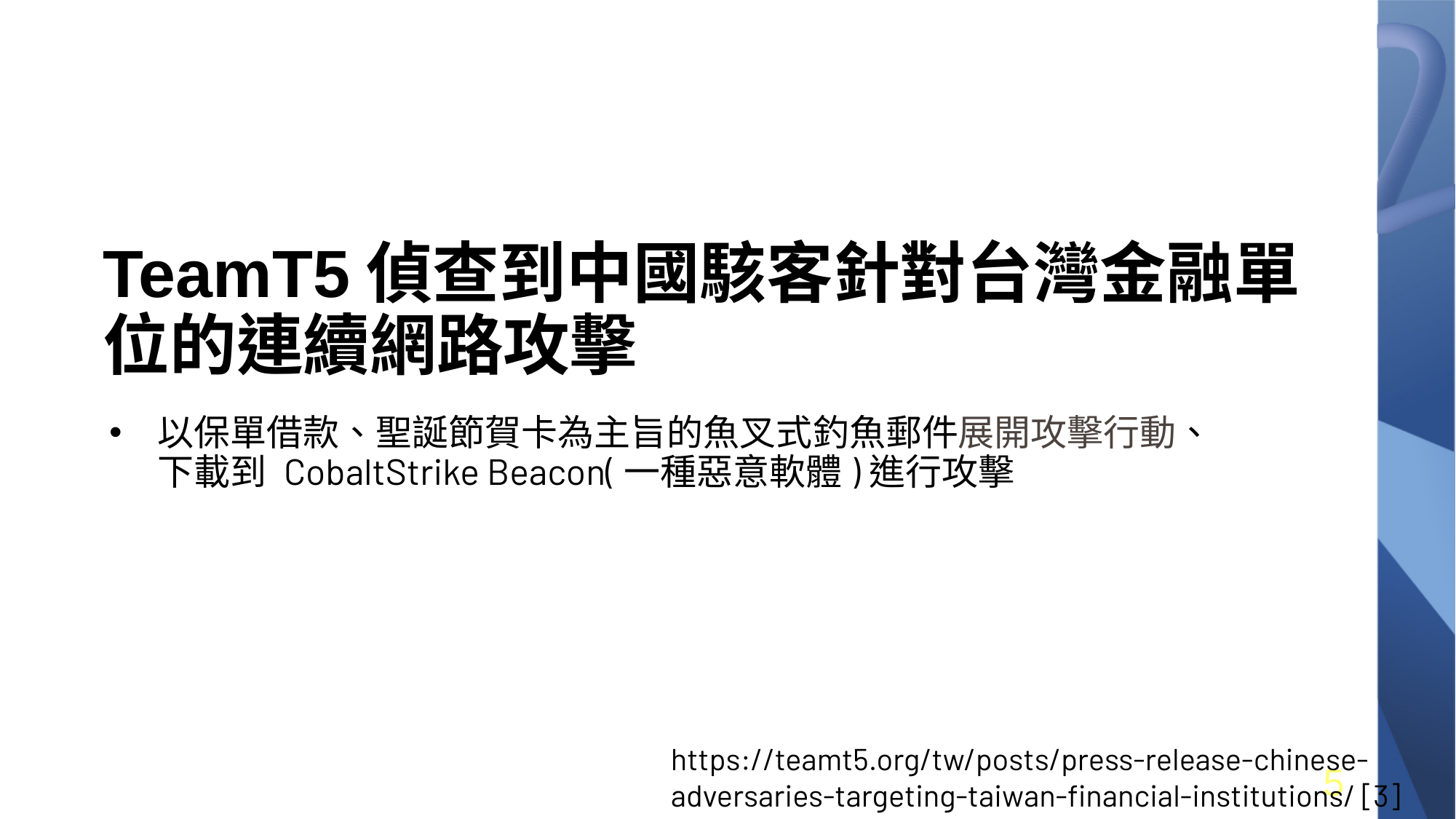

# TeamT5偵查到中國駭客針對台灣金融單位的連續網路攻擊
以保單借款、聖誕節賀卡為主旨的魚叉式釣魚郵件展開攻擊行動、下載到 CobaltStrike Beacon(一種惡意軟體)進行攻擊
https://teamt5.org/tw/posts/press-release-chinese-adversaries-targeting-taiwan-financial-institutions/​ [3]
5